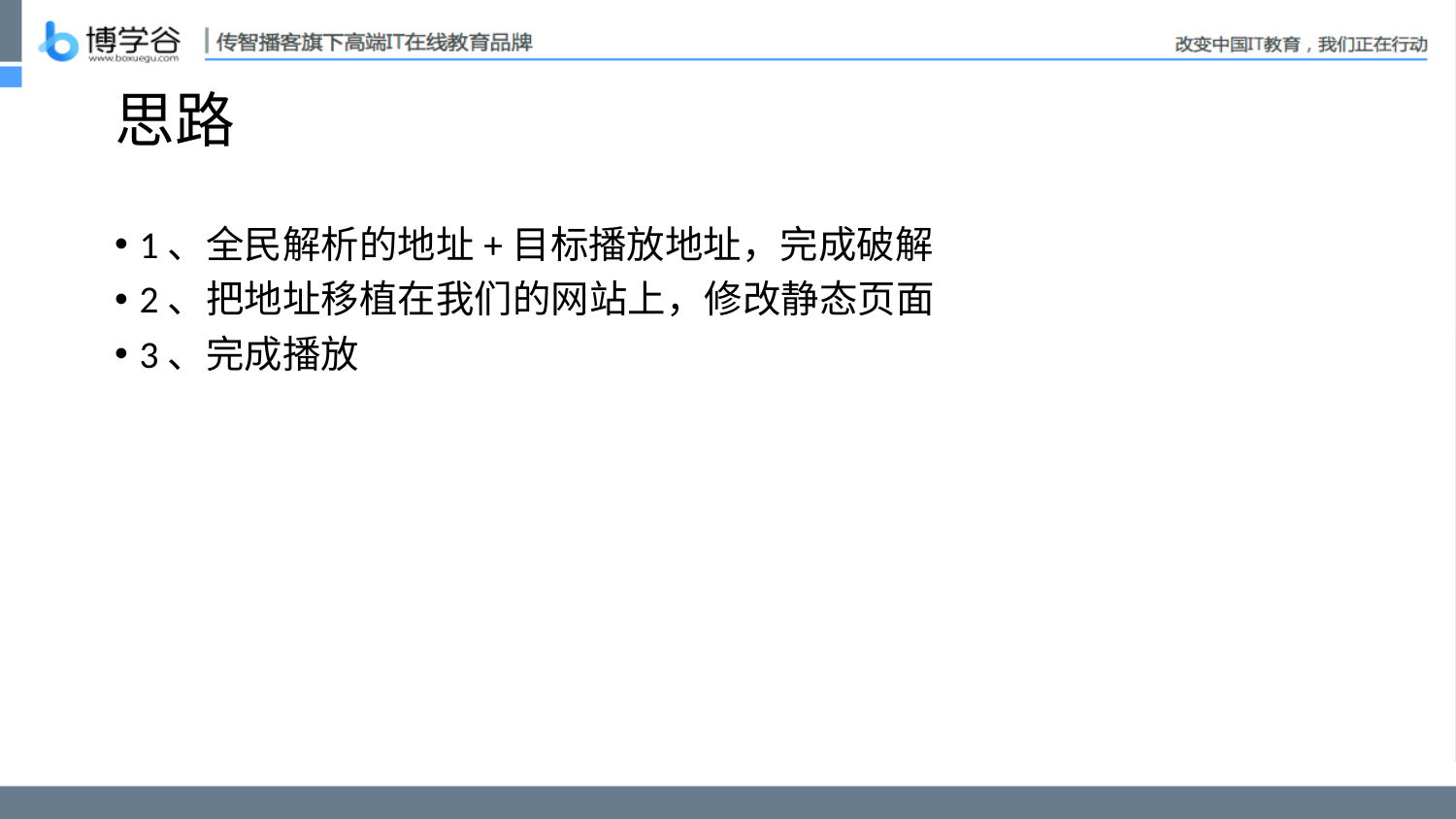

# 思路
1、全民解析的地址+目标播放地址，完成破解
2、把地址移植在我们的网站上，修改静态页面
3、完成播放